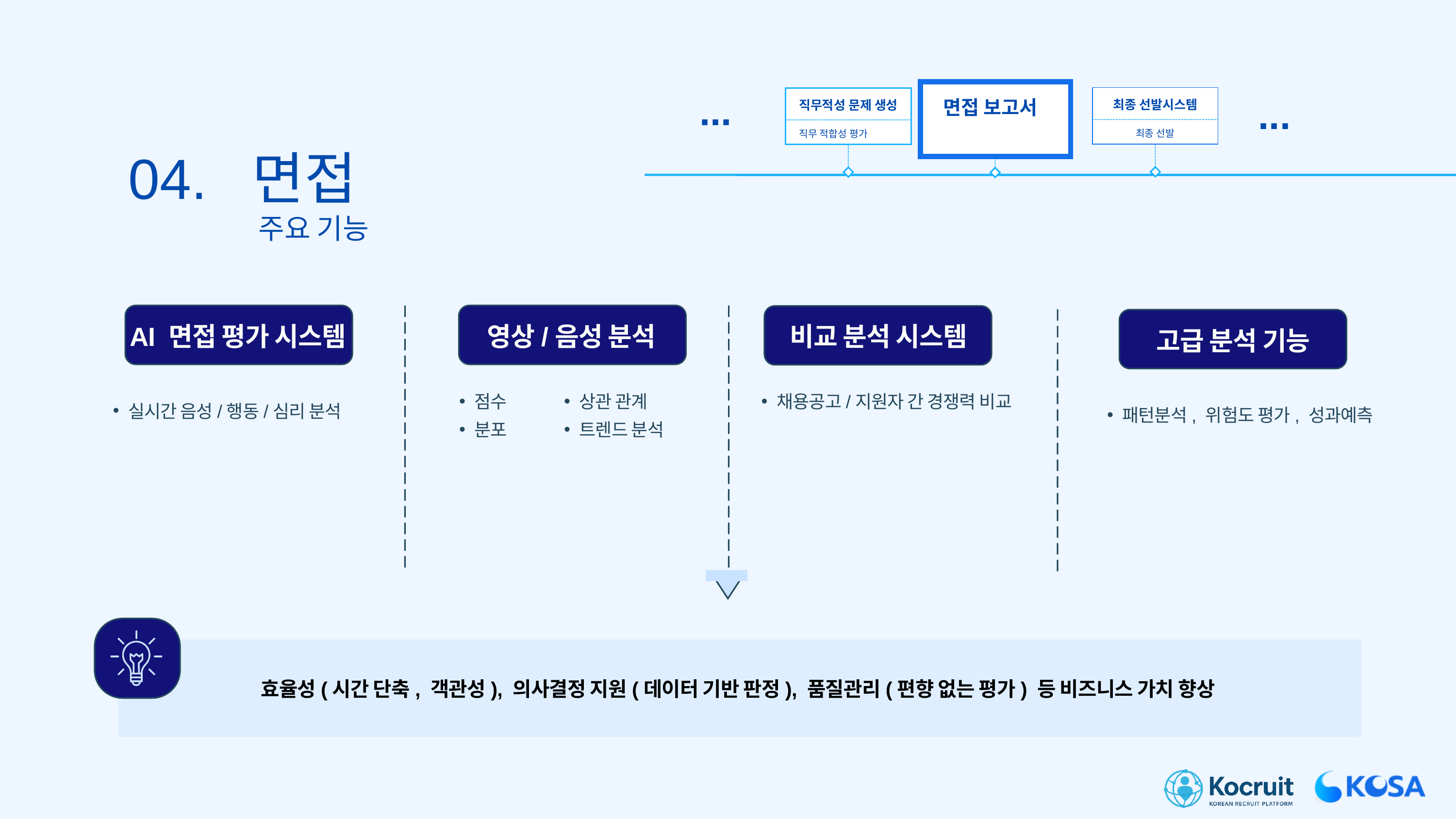

...

...
면접 보고서
최종 선발시스템
직무적성 문제 생성

최종 선발
직무 적합성 평가
04.  면접

주요 기능

AI 면접 평가 시스템
영상/음성 분석
비교 분석 시스템
고급 분석 기능
점수
분포
상관 관계
트렌드 분석
채용공고/지원자 간 경쟁력 비교

실시간 음성/행동/심리 분석
패턴분석, 위험도 평가, 성과예측

효율성(시간 단축, 객관성), 의사결정 지원(데이터 기반 판정), 품질관리(편향 없는 평가) 등 비즈니스 가치 향상